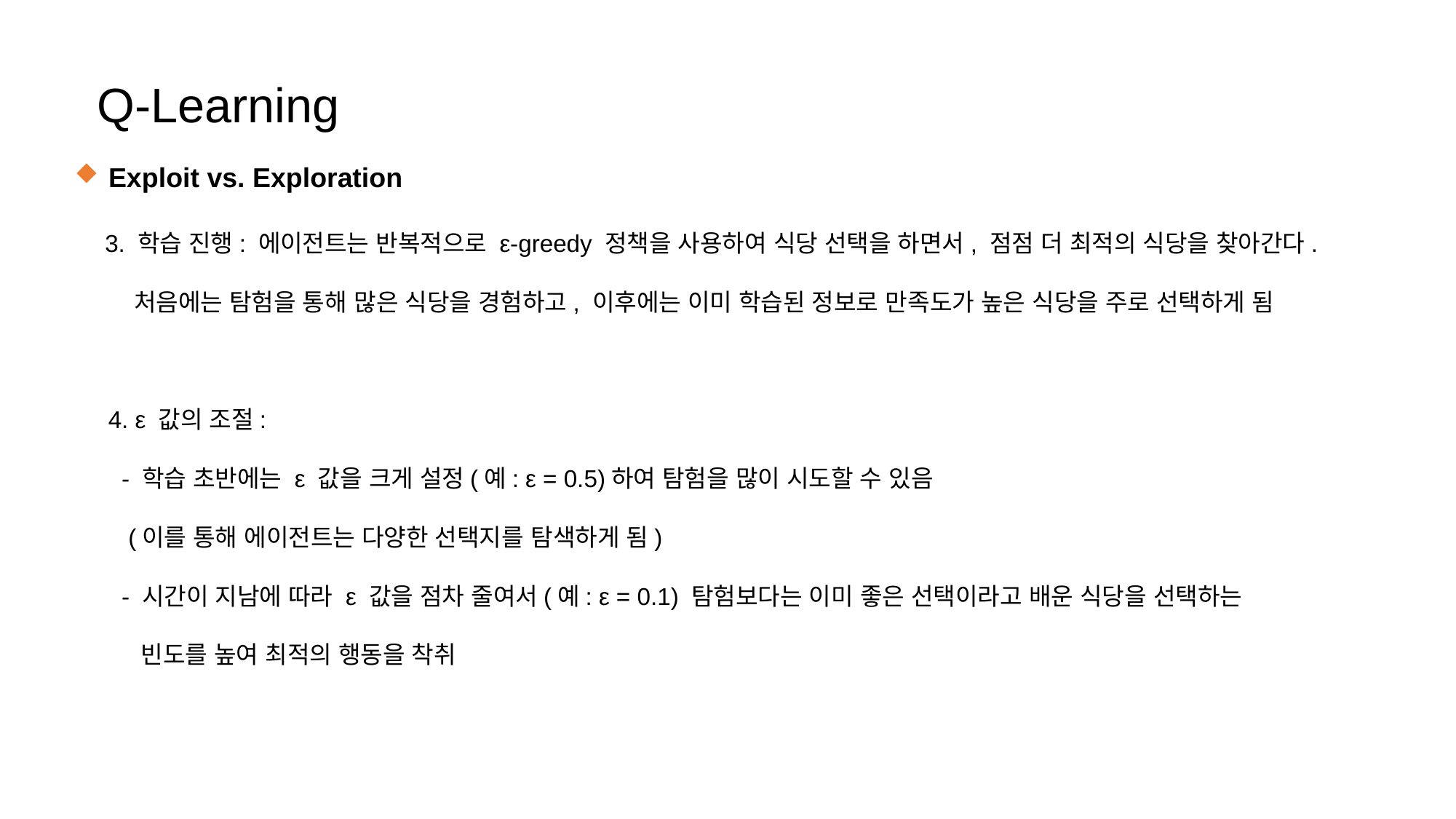

Q-Learning
 Exploit vs. Exploration
    3. 학습 진행: 에이전트는 반복적으로 ε-greedy 정책을 사용하여 식당 선택을 하면서, 점점 더 최적의 식당을 찾아간다.
        처음에는 탐험을 통해 많은 식당을 경험하고, 이후에는 이미 학습된 정보로 만족도가 높은 식당을 주로 선택하게 됨

     4. ε 값의 조절:
       - 학습 초반에는 ε 값을 크게 설정(예: ε = 0.5)하여 탐험을 많이 시도할 수 있음
        (이를 통해 에이전트는 다양한 선택지를 탐색하게 됨)
       - 시간이 지남에 따라 ε 값을 점차 줄여서(예: ε = 0.1) 탐험보다는 이미 좋은 선택이라고 배운 식당을 선택하는
         빈도를 높여 최적의 행동을 착취